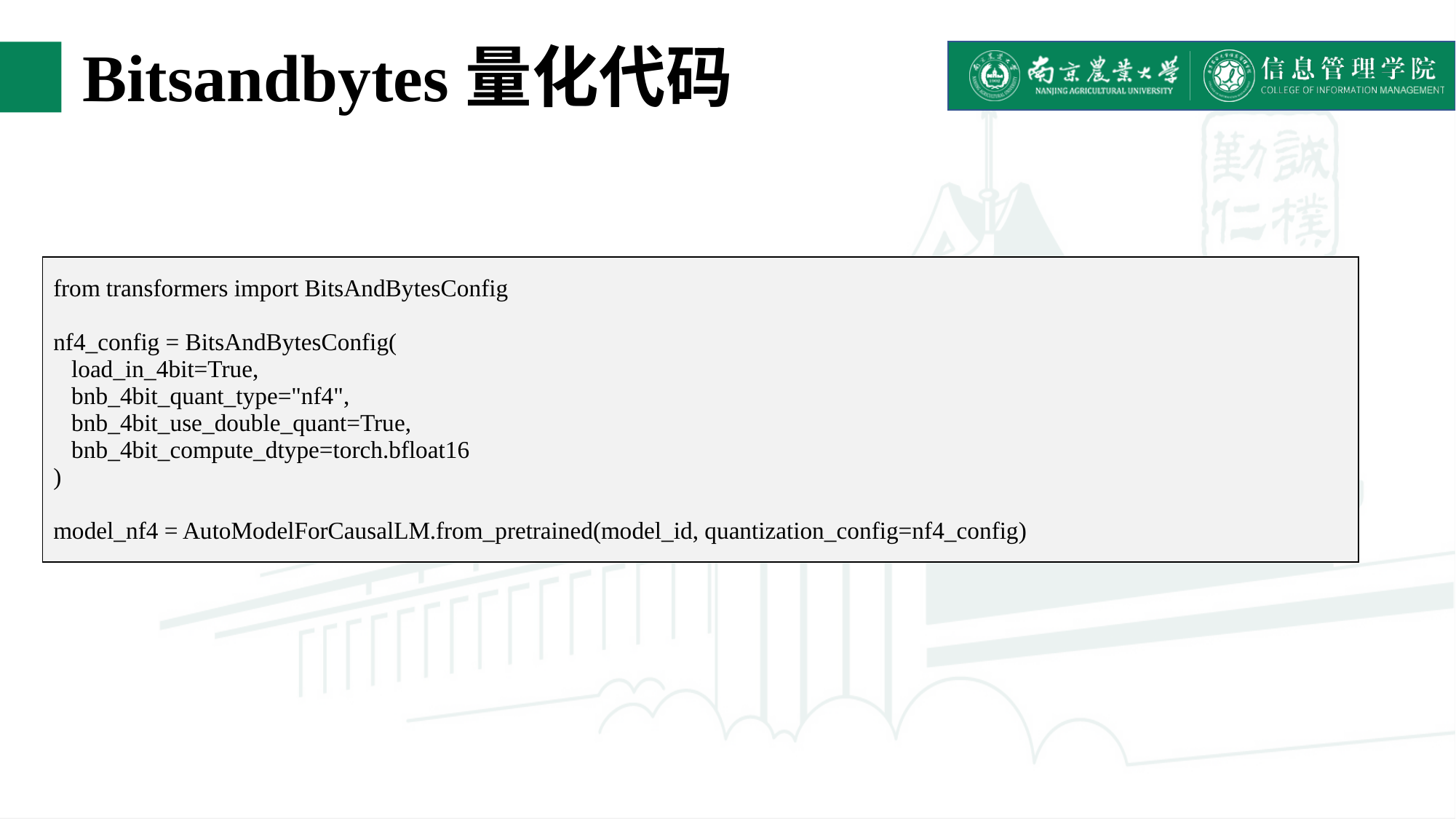

# Bitsandbytes量化代码
| from transformers import BitsAndBytesConfig nf4\_config = BitsAndBytesConfig( load\_in\_4bit=True, bnb\_4bit\_quant\_type="nf4", bnb\_4bit\_use\_double\_quant=True, bnb\_4bit\_compute\_dtype=torch.bfloat16 ) model\_nf4 = AutoModelForCausalLM.from\_pretrained(model\_id, quantization\_config=nf4\_config) |
| --- |